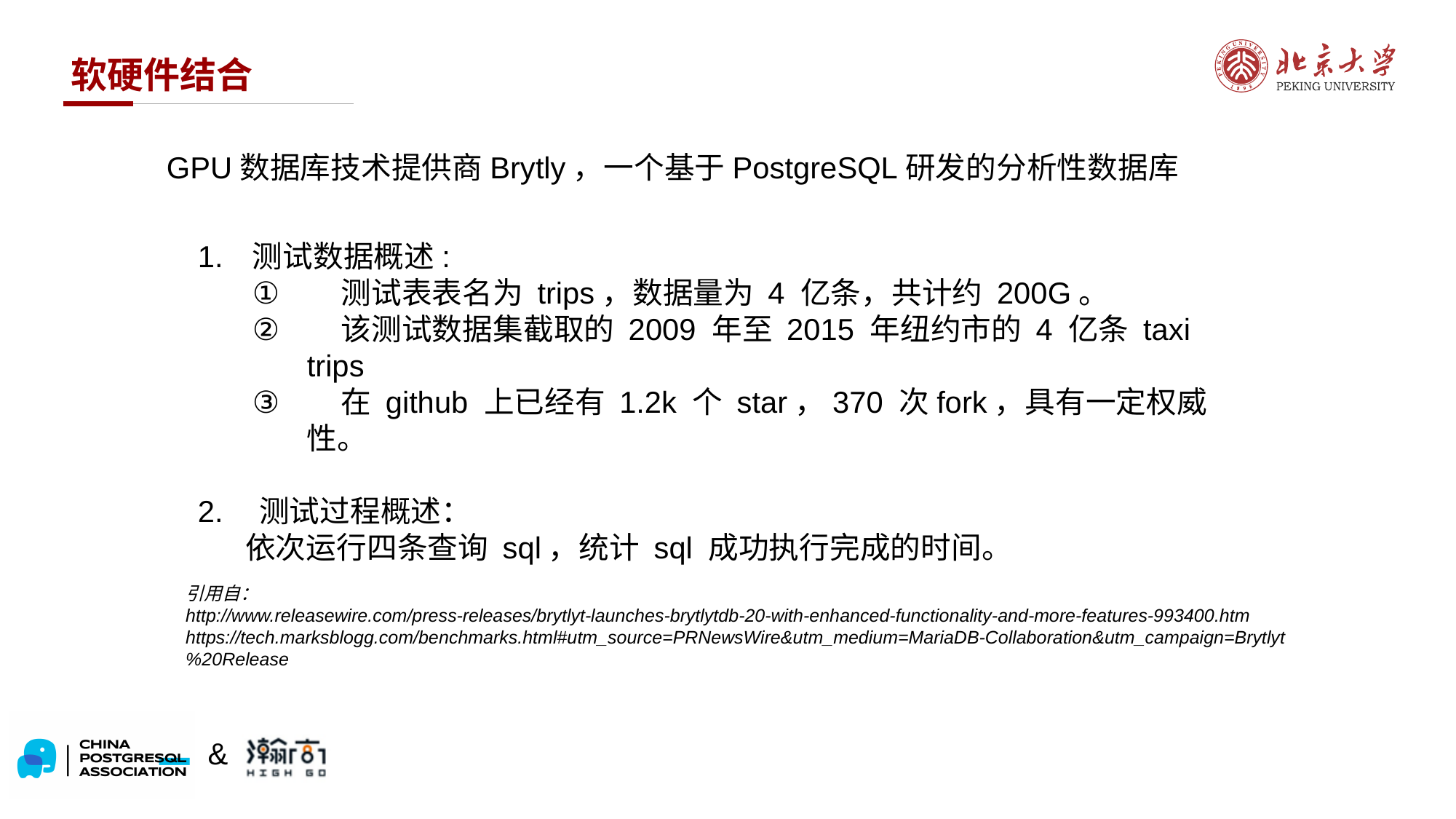

软硬件结合
GPU数据库技术提供商Brytly，一个基于PostgreSQL研发的分析性数据库
测试数据概述:
    测试表表名为 trips，数据量为 4 亿条，共计约 200G。
    该测试数据集截取的 2009 年至 2015 年纽约市的 4 亿条 taxi trips
    在 github 上已经有 1.2k 个 star，370 次fork，具有一定权威性。

测试过程概述：
      依次运行四条查询 sql，统计 sql 成功执行完成的时间。

引用自：
http://www.releasewire.com/press-releases/brytlyt-launches-brytlytdb-20-with-enhanced-functionality-and-more-features-993400.htm
https://tech.marksblogg.com/benchmarks.html#utm_source=PRNewsWire&utm_medium=MariaDB-Collaboration&utm_campaign=Brytlyt%20Release